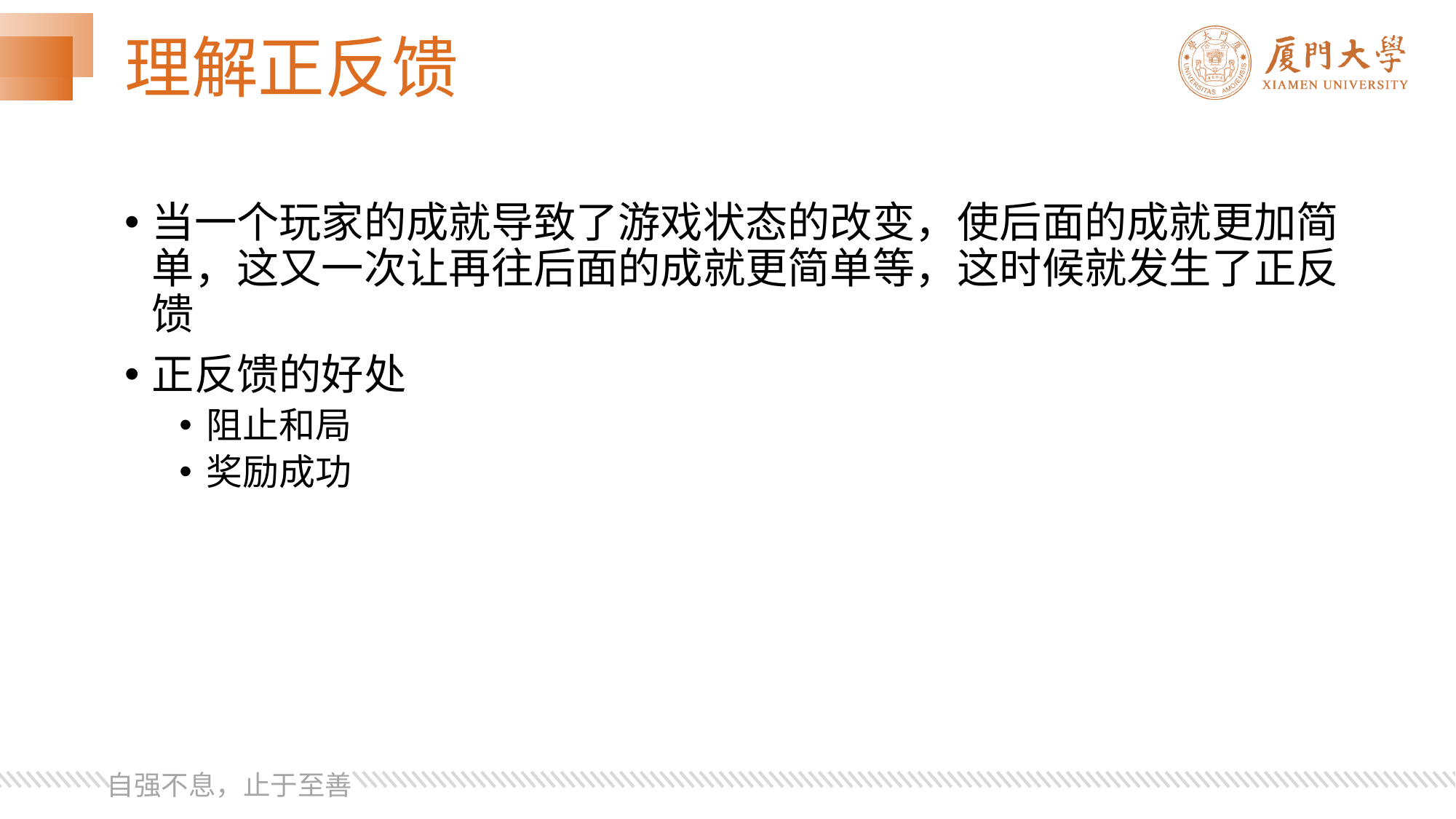

# 理解正反馈
当一个玩家的成就导致了游戏状态的改变，使后面的成就更加简单，这又一次让再往后面的成就更简单等，这时候就发生了正反馈
正反馈的好处
阻止和局
奖励成功